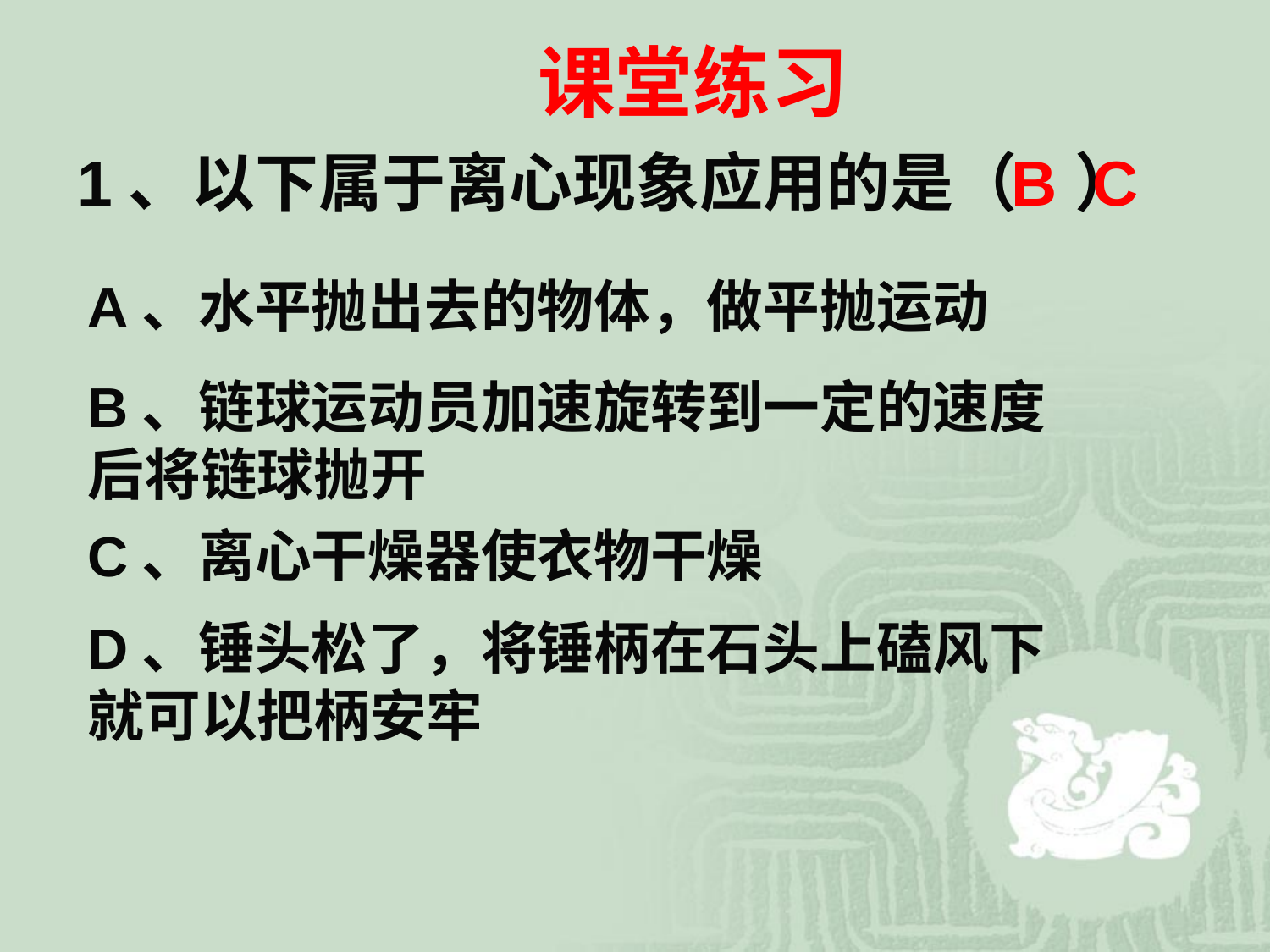

课堂练习
1、以下属于离心现象应用的是（    ）
B  C
A、水平抛出去的物体，做平抛运动
B、链球运动员加速旋转到一定的速度后将链球抛开
C、离心干燥器使衣物干燥
D、锤头松了，将锤柄在石头上磕风下就可以把柄安牢